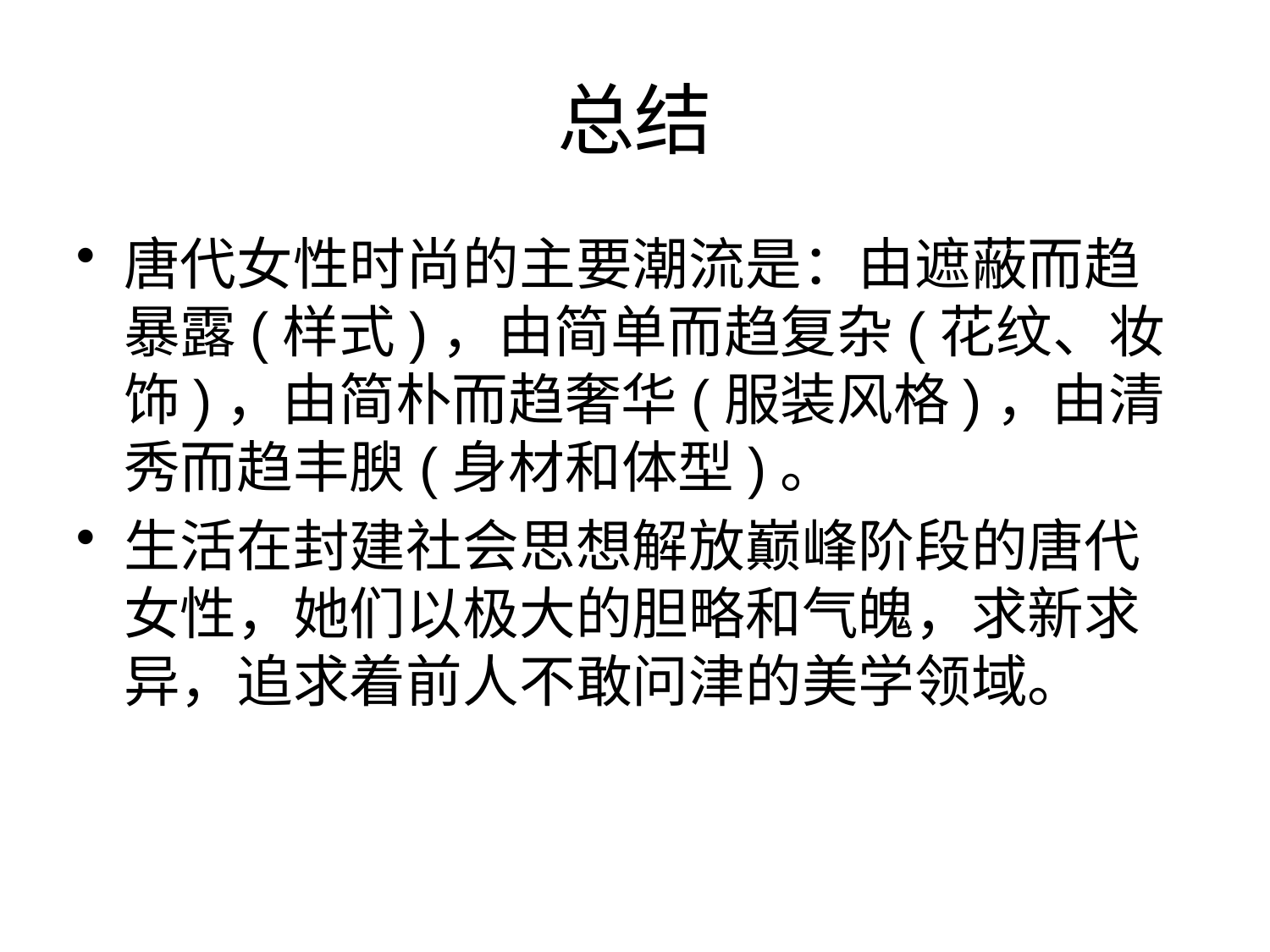

# 总结
唐代女性时尚的主要潮流是：由遮蔽而趋暴露(样式)，由简单而趋复杂(花纹、妆饰)，由简朴而趋奢华(服装风格)，由清秀而趋丰腴(身材和体型)。
生活在封建社会思想解放巅峰阶段的唐代女性，她们以极大的胆略和气魄，求新求异，追求着前人不敢问津的美学领域。